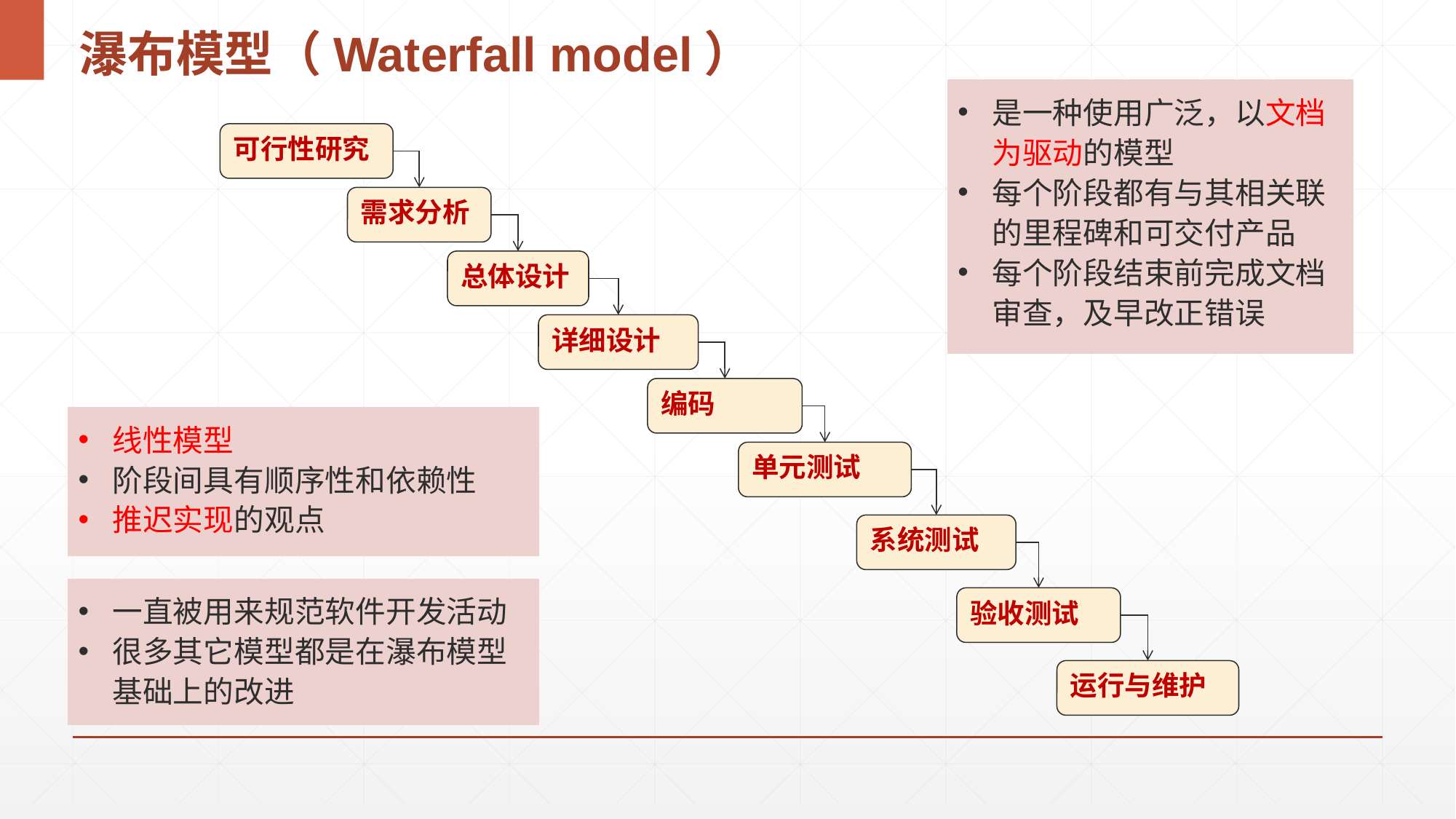

# 瀑布模型（Waterfall model）
是一种使用广泛，以文档为驱动的模型
每个阶段都有与其相关联的里程碑和可交付产品
每个阶段结束前完成文档审查，及早改正错误
可行性研究
需求分析
总体设计
详细设计
编码
线性模型
阶段间具有顺序性和依赖性
推迟实现的观点
单元测试
系统测试
一直被用来规范软件开发活动
很多其它模型都是在瀑布模型基础上的改进
验收测试
运行与维护